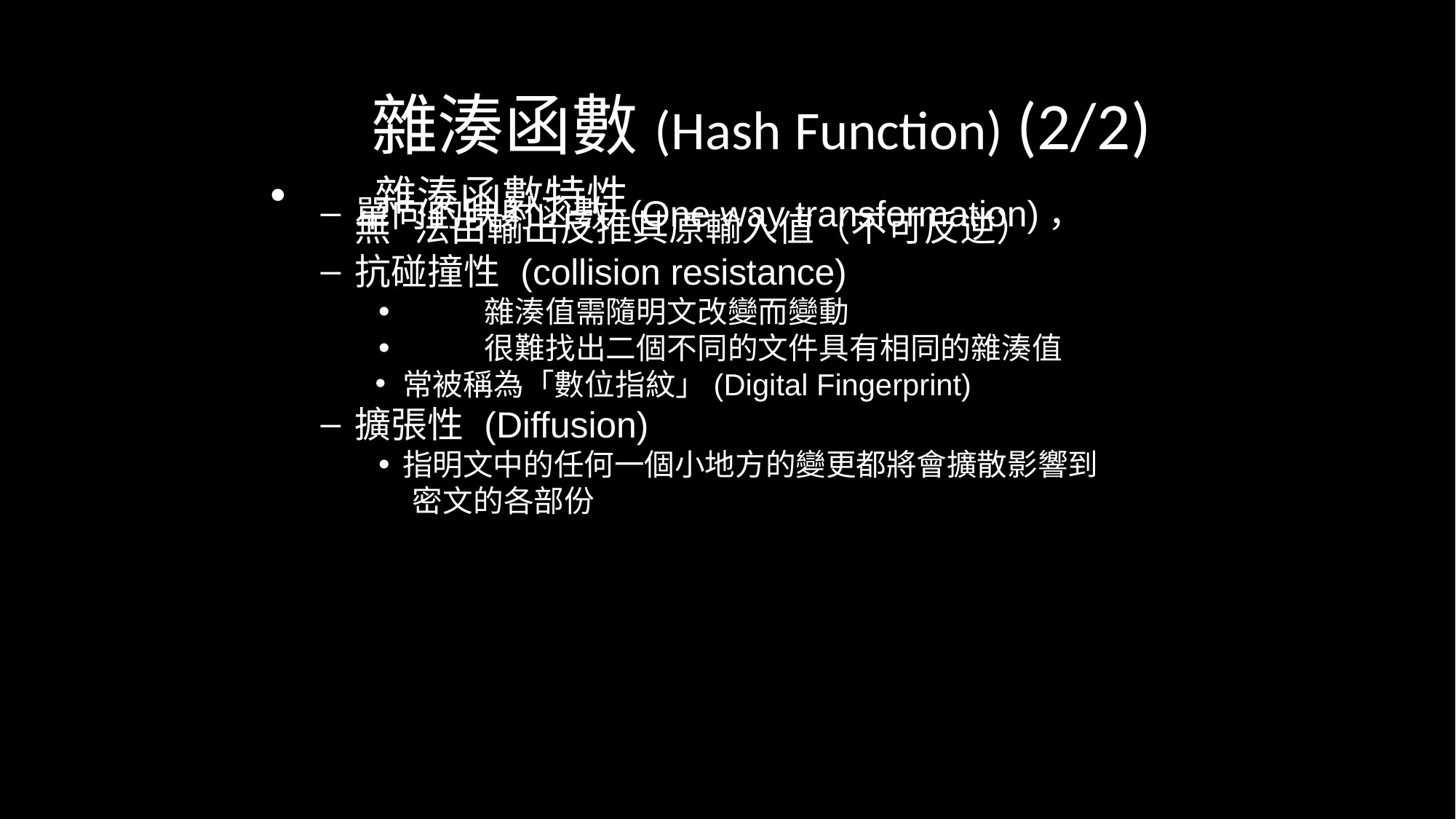

雜湊函數(Hash Function) (2/2)
•	雜湊函數特性
單向的映射函數 (One way transformation)，無  法由輸出反推其原輸入值（不可反逆）
抗碰撞性 (collision resistance)
•	雜湊值需隨明文改變而變動
•	很難找出二個不同的文件具有相同的雜湊值
常被稱為「數位指紋」(Digital Fingerprint)
擴張性 (Diffusion)
•	指明文中的任何一個小地方的變更都將會擴散影響到  密文的各部份